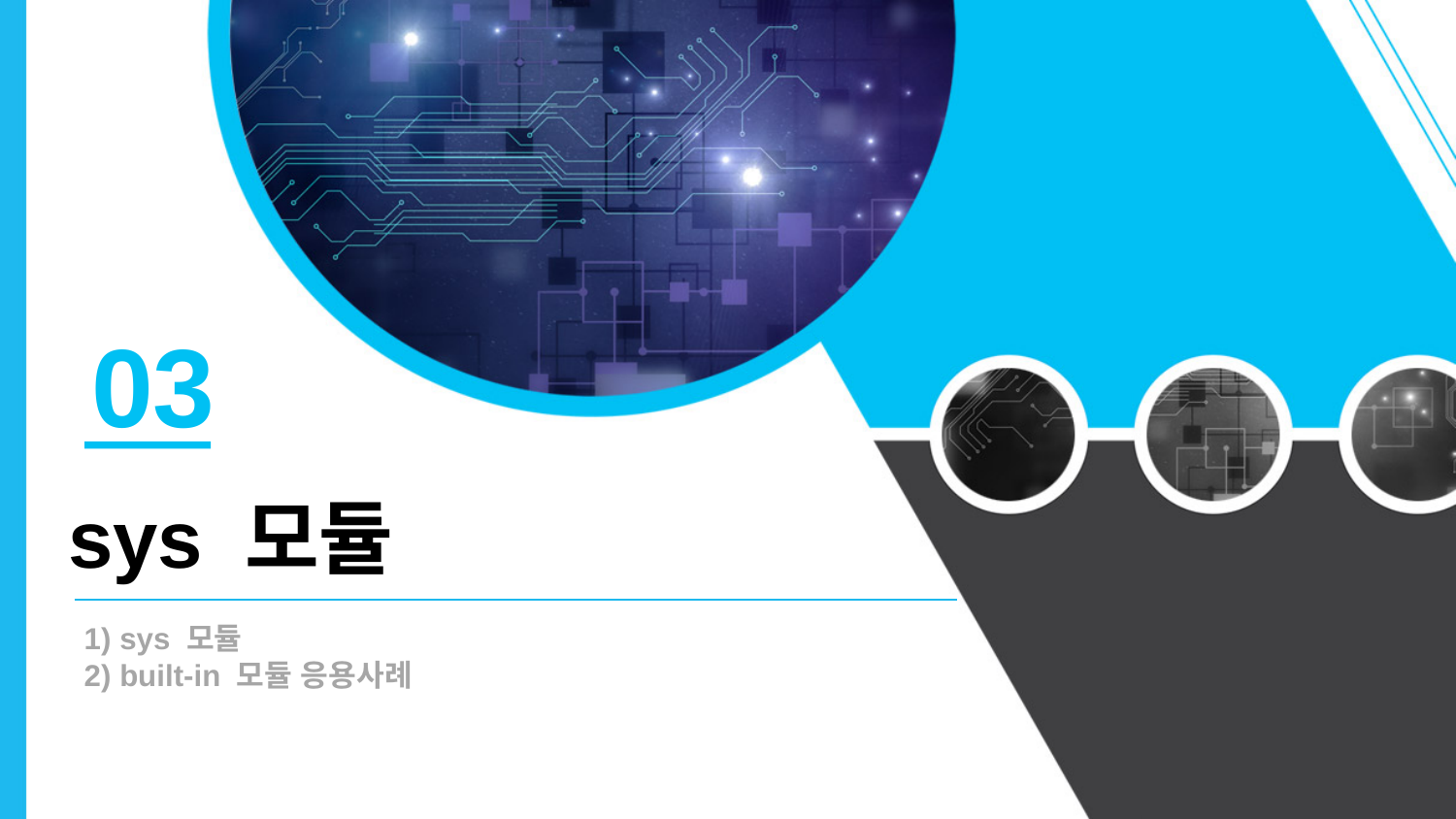

03

sys 모듈
1) sys 모듈
2) built-in 모듈 응용사례